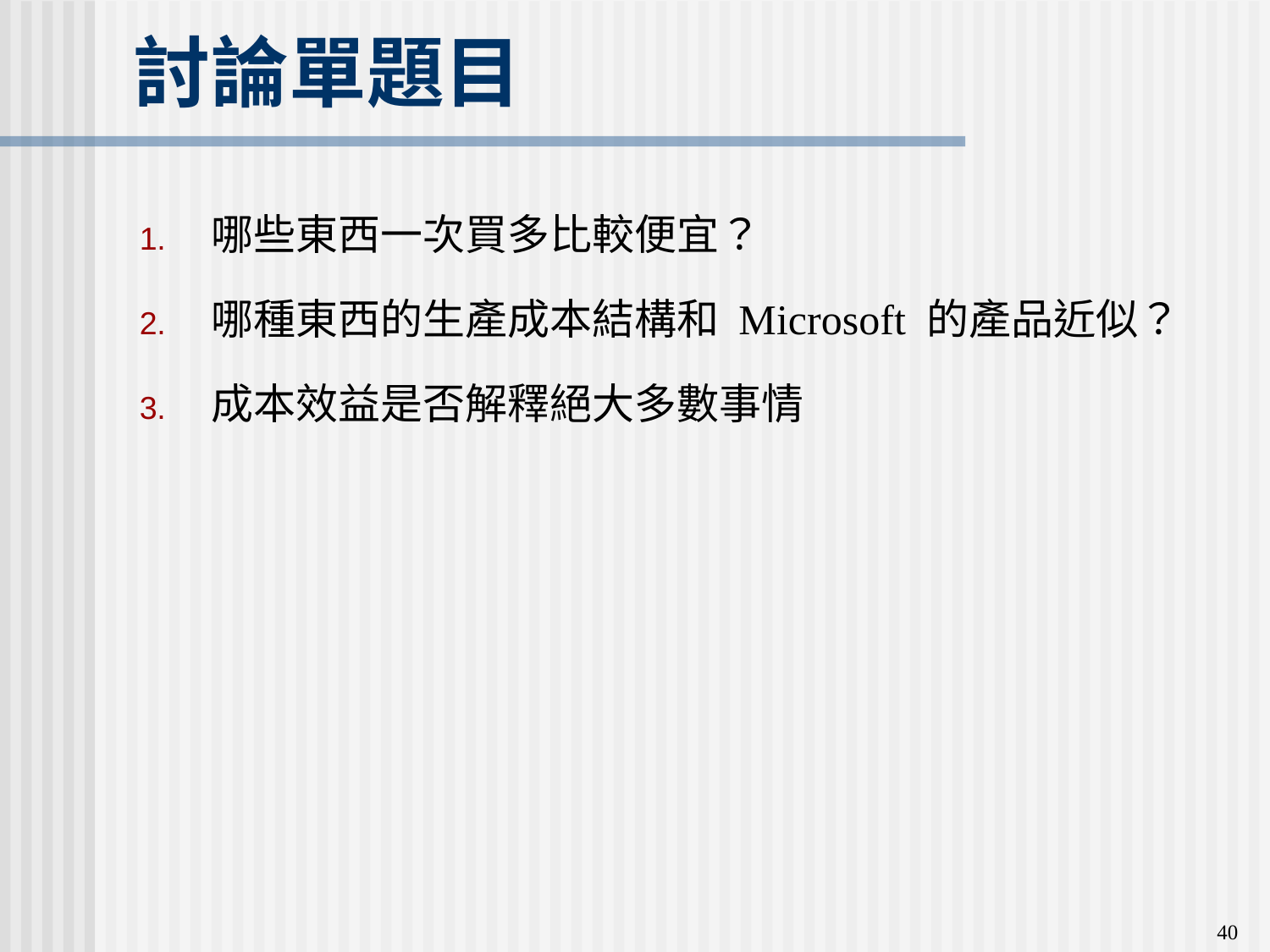

# 討論單題目
哪些東西一次買多比較便宜？
哪種東西的生產成本結構和 Microsoft 的產品近似？
成本效益是否解釋絕大多數事情

40